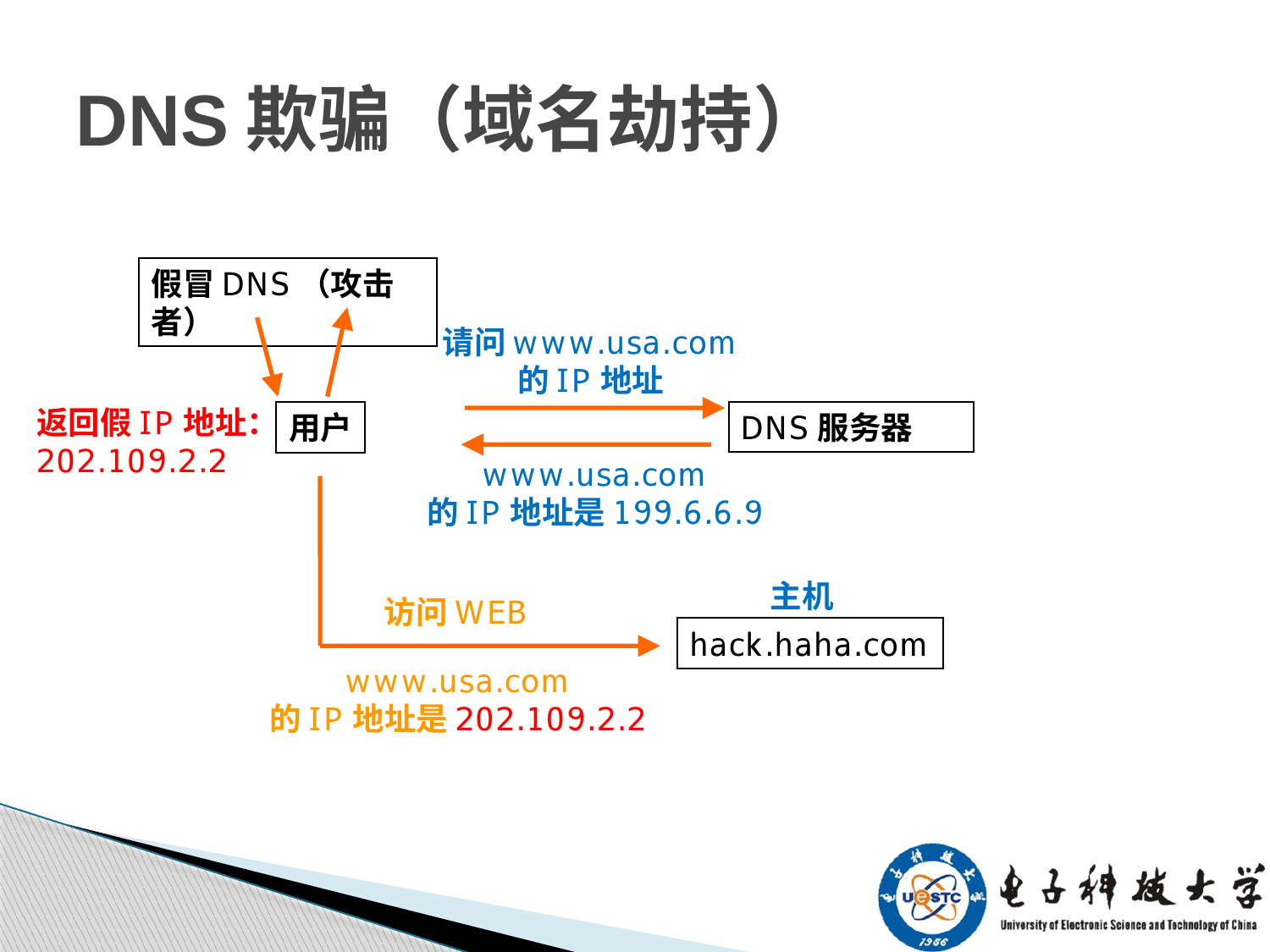

# DNS欺骗（域名劫持）
假冒DNS（攻击者）

请问www.usa.com
的IP地址

返回假IP地址：
202.109.2.2
DNS服务器
用户

www.usa.com
的IP地址是199.6.6.9

主机
访问WEB
hack.haha.com

www.usa.com
的IP地址是202.109.2.2
183